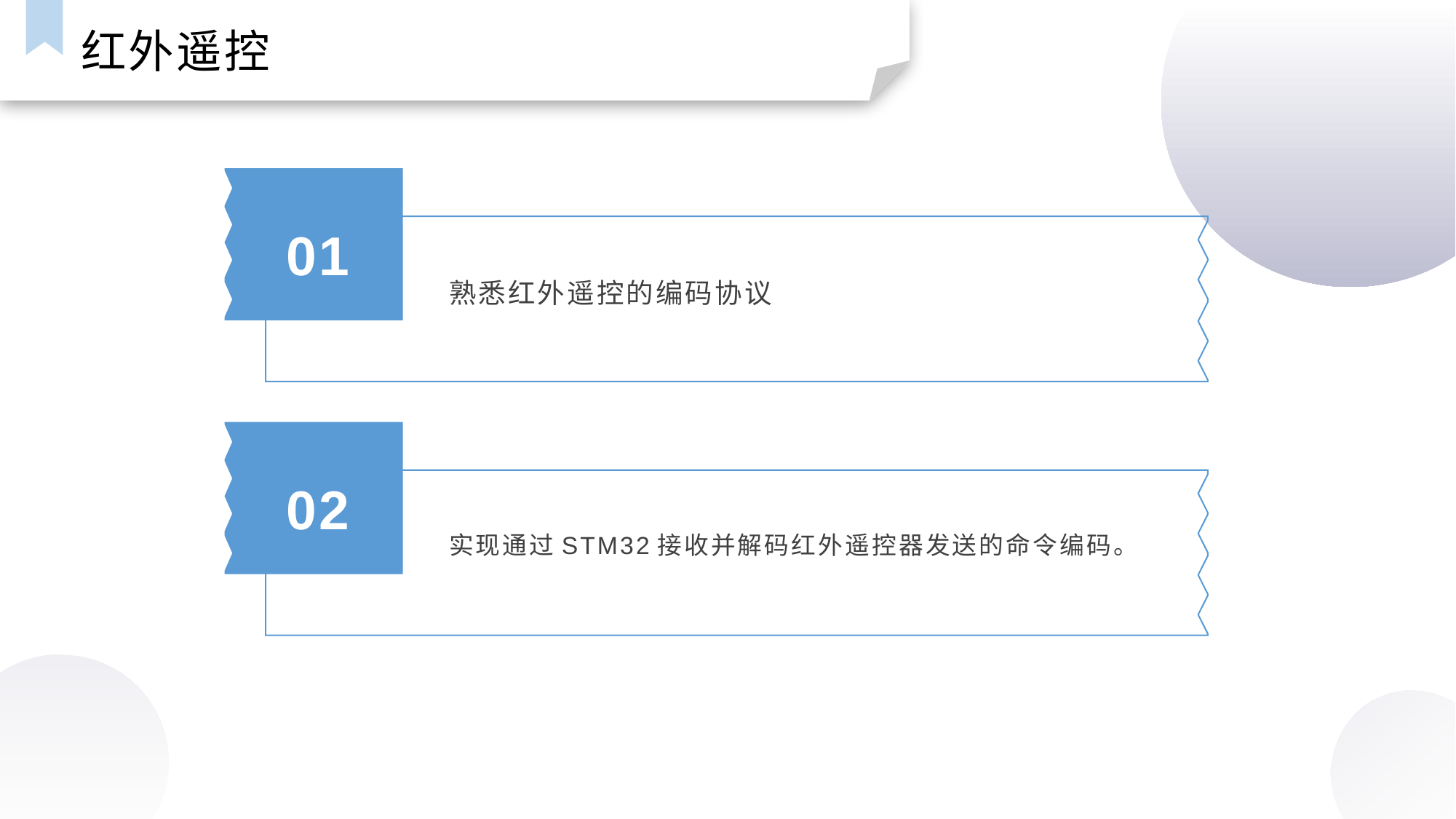

红外遥控

01

熟悉红外遥控的编码协议

02

实现通过STM32接收并解码红外遥控器发送的命令编码。